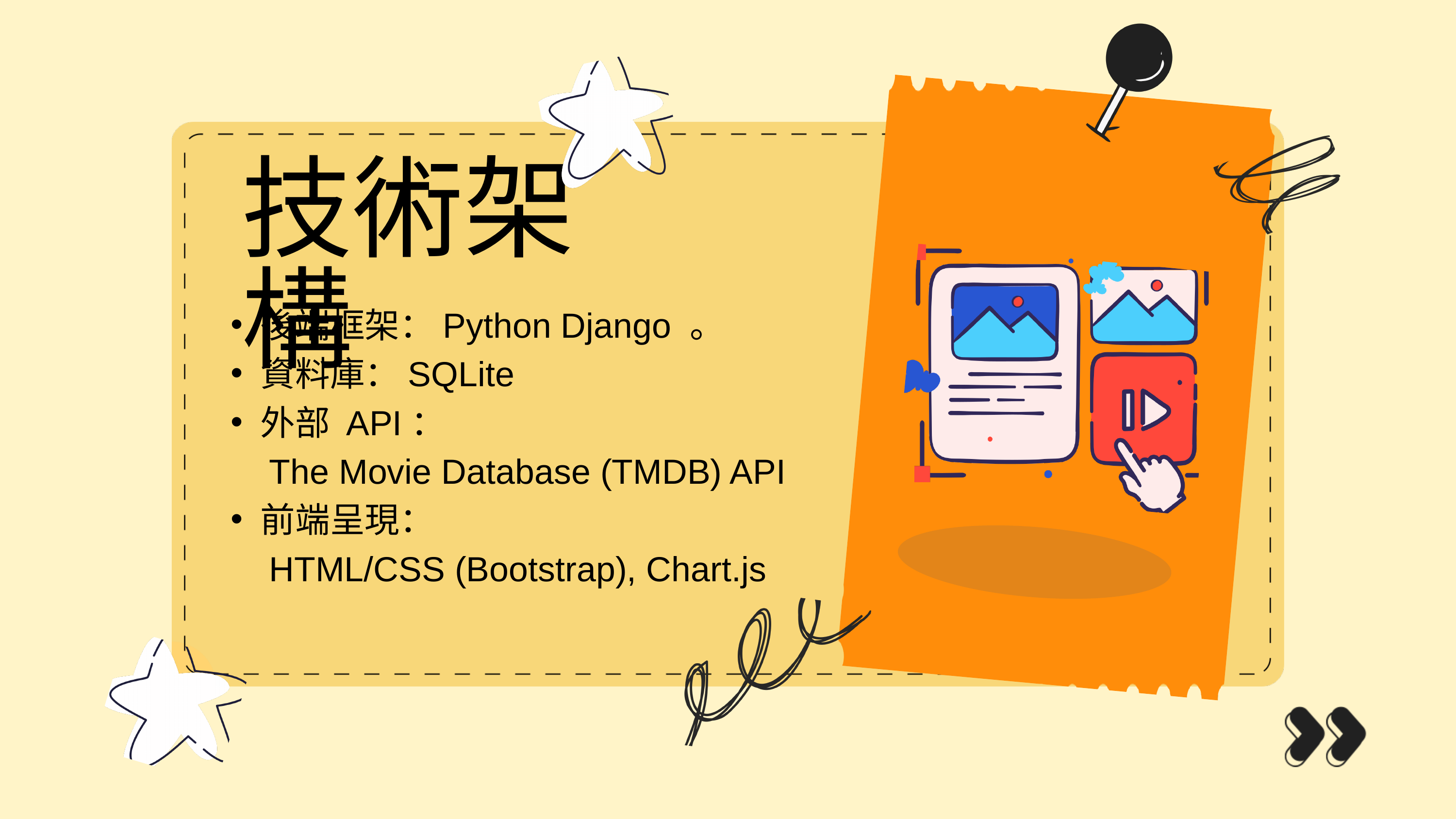

技術架構

後端框架：Python Django 。
資料庫：SQLite
外部 API：
       The Movie Database (TMDB) API
前端呈現：
       HTML/CSS (Bootstrap), Chart.js